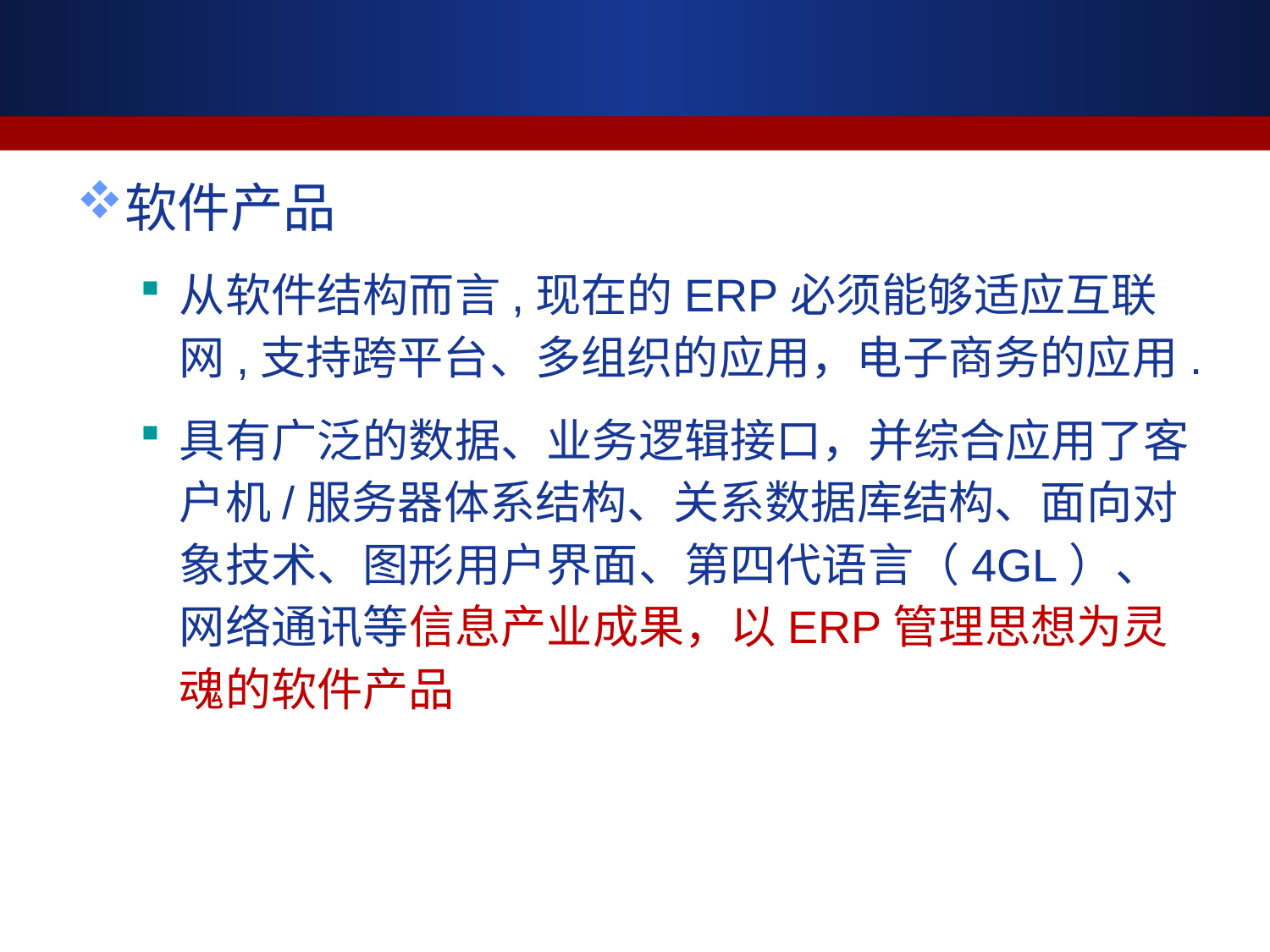

软件产品
从软件结构而言,现在的ERP必须能够适应互联网,支持跨平台、多组织的应用，电子商务的应用.
具有广泛的数据、业务逻辑接口，并综合应用了客户机/服务器体系结构、关系数据库结构、面向对象技术、图形用户界面、第四代语言（4GL）、网络通讯等信息产业成果，以ERP管理思想为灵魂的软件产品